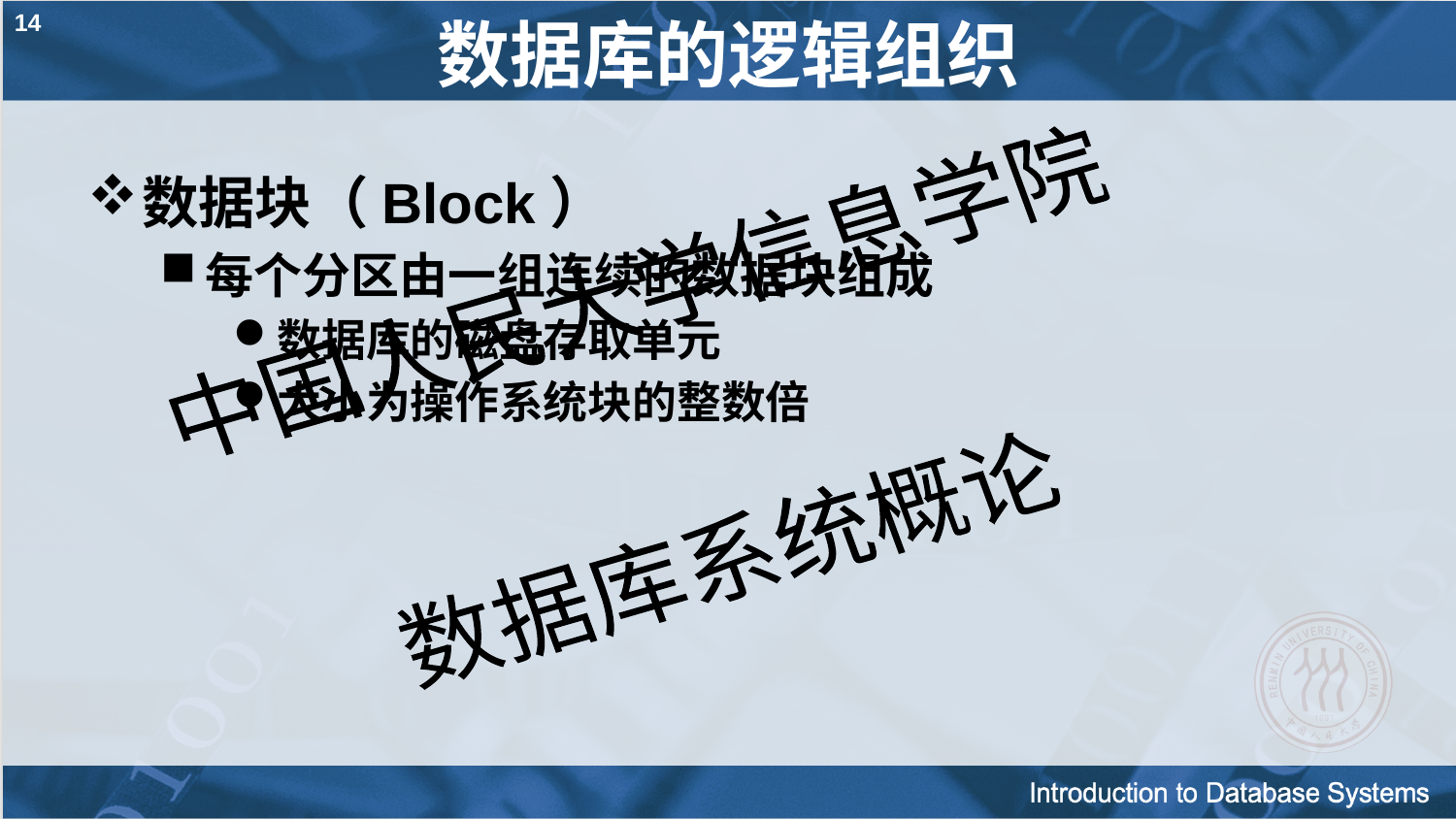

14
# 数据库的逻辑组织
数据块（Block）
每个分区由一组连续的数据块组成
数据库的磁盘存取单元
大小为操作系统块的整数倍